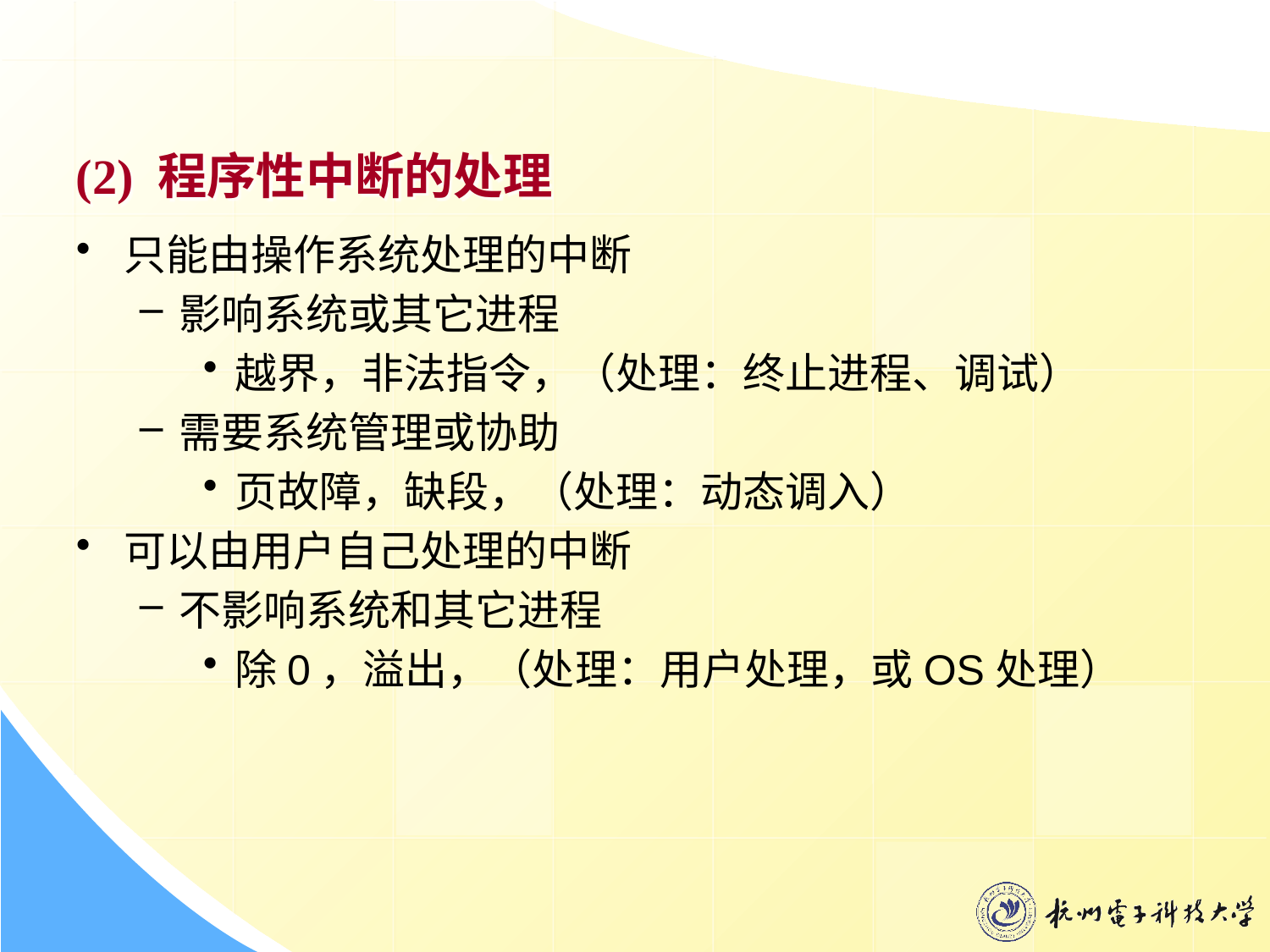

(2) 程序性中断的处理
只能由操作系统处理的中断
影响系统或其它进程
越界，非法指令，（处理：终止进程、调试）
需要系统管理或协助
页故障，缺段，（处理：动态调入）
可以由用户自己处理的中断
不影响系统和其它进程
除0，溢出，（处理：用户处理，或OS处理）